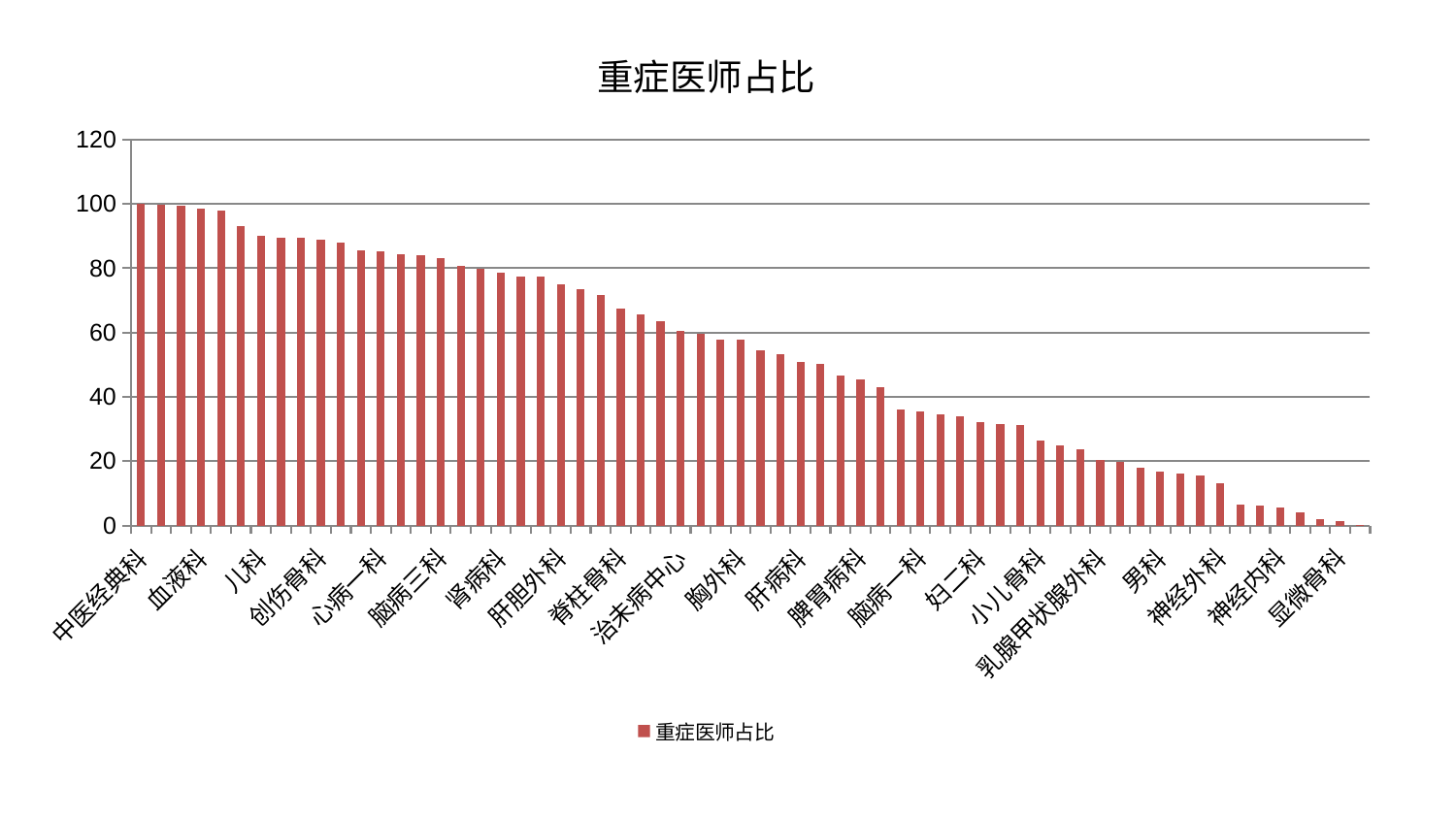

### Chart: 重症医师占比

| Category | 重症医师占比 |
|---|---|
| 中医经典科 | 100.0 |
| 小儿推拿科 | 99.63872057690163 |
| 医院 | 99.36134942889966 |
| 血液科 | 98.621377364787 |
| 眼科 | 97.82426699106176 |
| 产科 | 93.12358879152274 |
| 儿科 | 90.20481546988044 |
| 西区重症医学科 | 89.56556375082556 |
| 脑病二科 | 89.4993768286807 |
| 创伤骨科 | 88.86676409309636 |
| 运动损伤骨科 | 88.13744233192008 |
| 皮肤科 | 85.71163511277778 |
| 心病一科 | 85.28244314167712 |
| 普通外科 | 84.44554477326311 |
| 口腔科 | 84.15808545455528 |
| 脑病三科 | 83.2713108043016 |
| 重症医学科 | 80.74949768321522 |
| 综合内科 | 79.78440748889429 |
| 肾病科 | 78.65480230124733 |
| 消化内科 | 77.56277575924248 |
| 肾脏内科 | 77.34162143883943 |
| 肝胆外科 | 74.90249109947196 |
| 脾胃科消化科合并 | 73.39325078750198 |
| 周围血管科 | 71.74938570450368 |
| 脊柱骨科 | 67.48256198146663 |
| 肿瘤内科 | 65.72676564705027 |
| 身心医学科 | 63.52324417676933 |
| 治未病中心 | 60.63811538356635 |
| 针灸科 | 59.52706741934006 |
| 心病二科 | 57.7625124225184 |
| 胸外科 | 57.72067217863242 |
| 关节骨科 | 54.41636860867213 |
| 心病四科 | 53.302916651464606 |
| 肝病科 | 50.7184166226282 |
| 风湿病科 | 50.1659076863568 |
| 中医外治中心 | 46.58808004443454 |
| 脾胃病科 | 45.30651394621439 |
| 推拿科 | 43.1479826251172 |
| 呼吸内科 | 36.05670237367692 |
| 脑病一科 | 35.598201634874854 |
| 东区重症医学科 | 34.56711252098078 |
| 微创骨科 | 34.08069825819111 |
| 妇二科 | 32.18276875604085 |
| 东区肾病科 | 31.505871682234385 |
| 老年医学科 | 31.190893030452546 |
| 小儿骨科 | 26.476494823491453 |
| 耳鼻喉科 | 25.04362238191765 |
| 泌尿外科 | 23.6878449766325 |
| 乳腺甲状腺外科 | 20.475953508701874 |
| 妇科 | 19.72455178218551 |
| 内分泌科 | 18.033180534375585 |
| 男科 | 16.604647456993668 |
| 心病三科 | 16.100682350884163 |
| 妇科妇二科合并 | 15.601138383425887 |
| 神经外科 | 13.040894664533837 |
| 骨科 | 6.646683209145765 |
| 康复科 | 6.319405107834196 |
| 神经内科 | 5.651841893772074 |
| 心血管内科 | 3.996422184356244 |
| 肛肠科 | 2.096816435305089 |
| 显微骨科 | 1.4687910422864245 |
| 美容皮肤科 | 0.1300117903206357 |
261